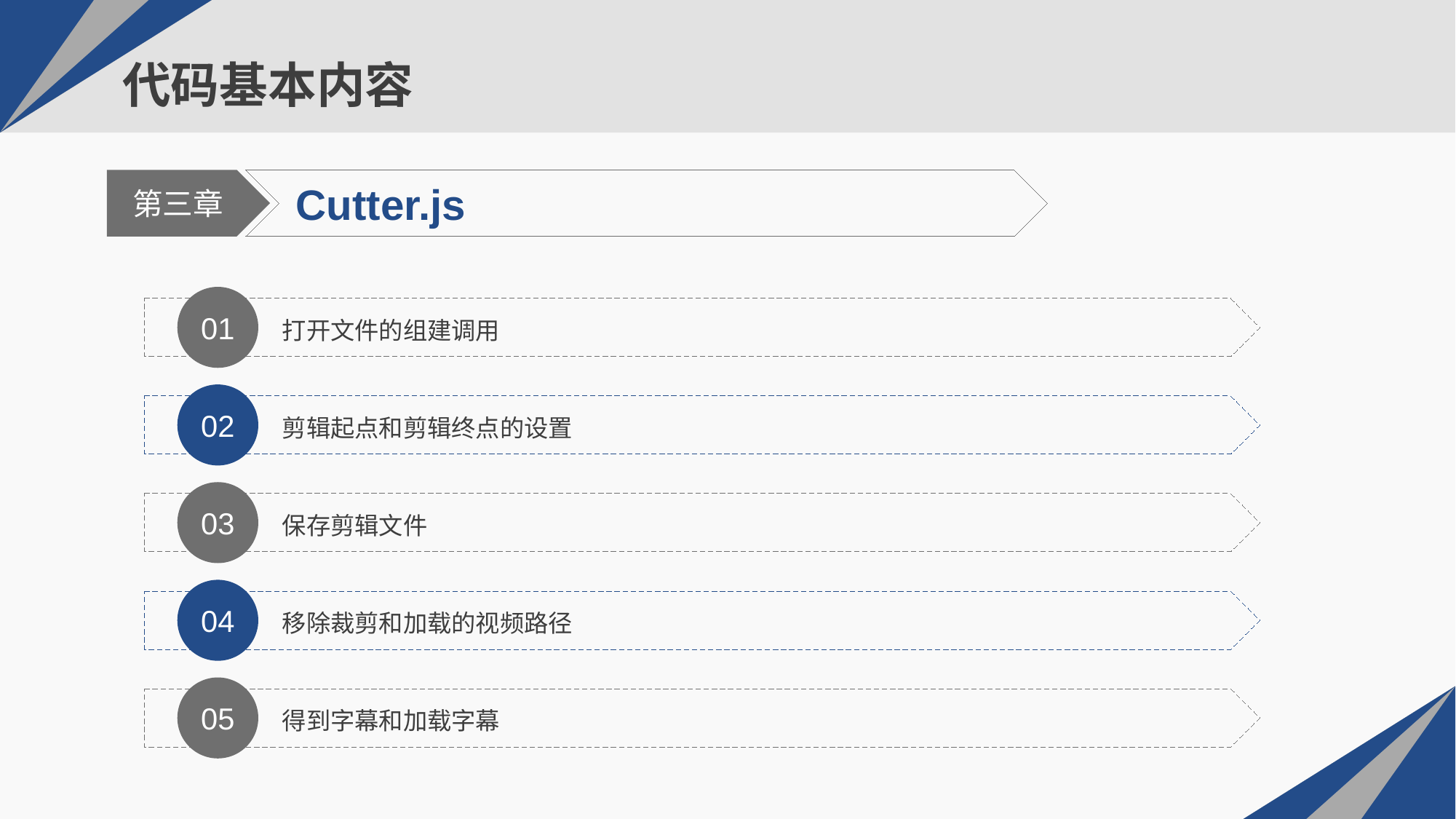

# 代码基本内容
Cutter.js
第三章
01
打开文件的组建调用
02
剪辑起点和剪辑终点的设置
03
保存剪辑文件
04
移除裁剪和加载的视频路径
05
得到字幕和加载字幕